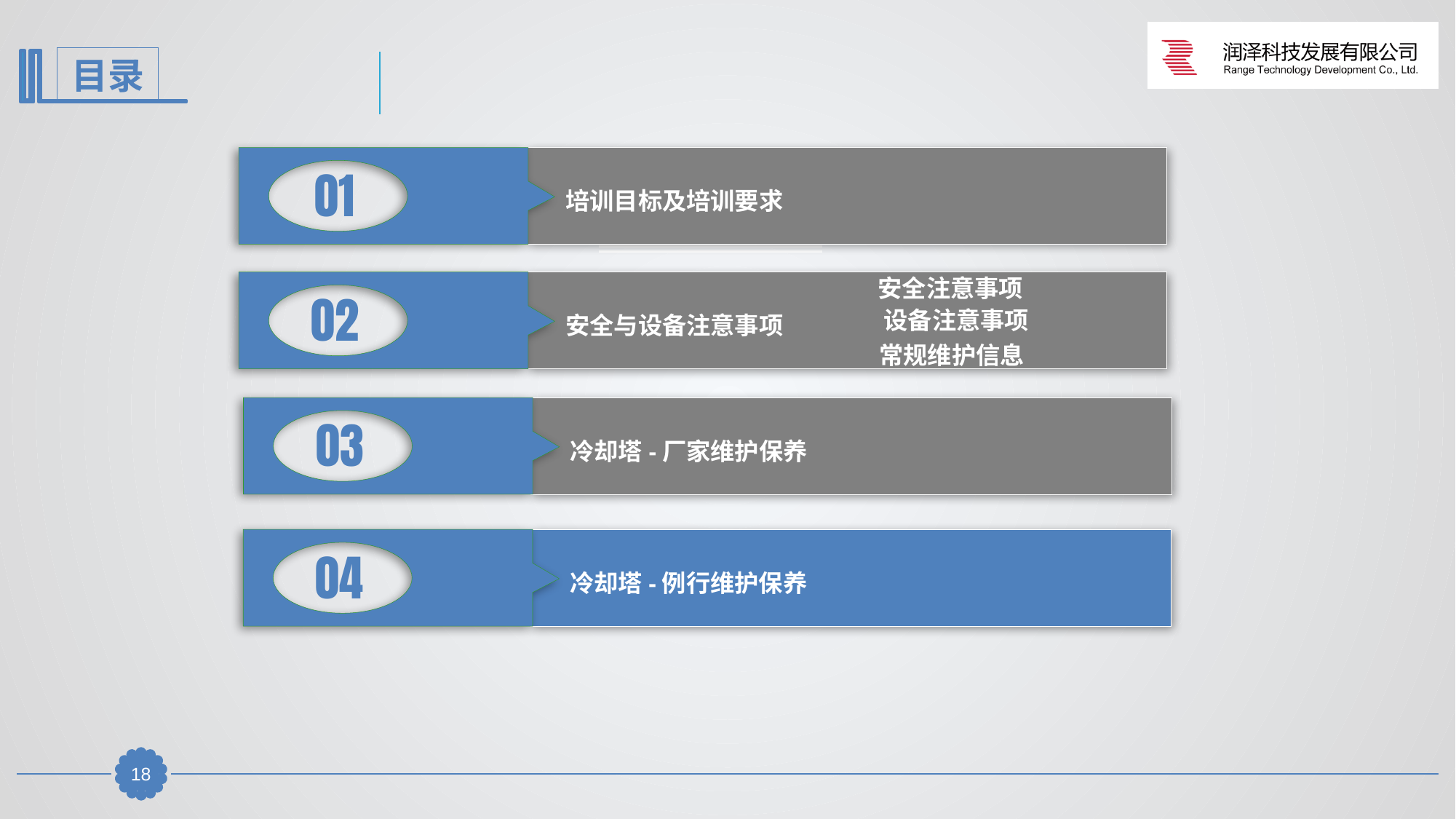

01
培训目标及培训要求
安全注意事项
 设备注意事项
常规维护信息

02
安全与设备注意事项
 设备注意事项
常规维护信息

03
冷却塔-厂家维护保养

04
冷却塔-例行维护保养
冷却塔厂家-维护保养
18